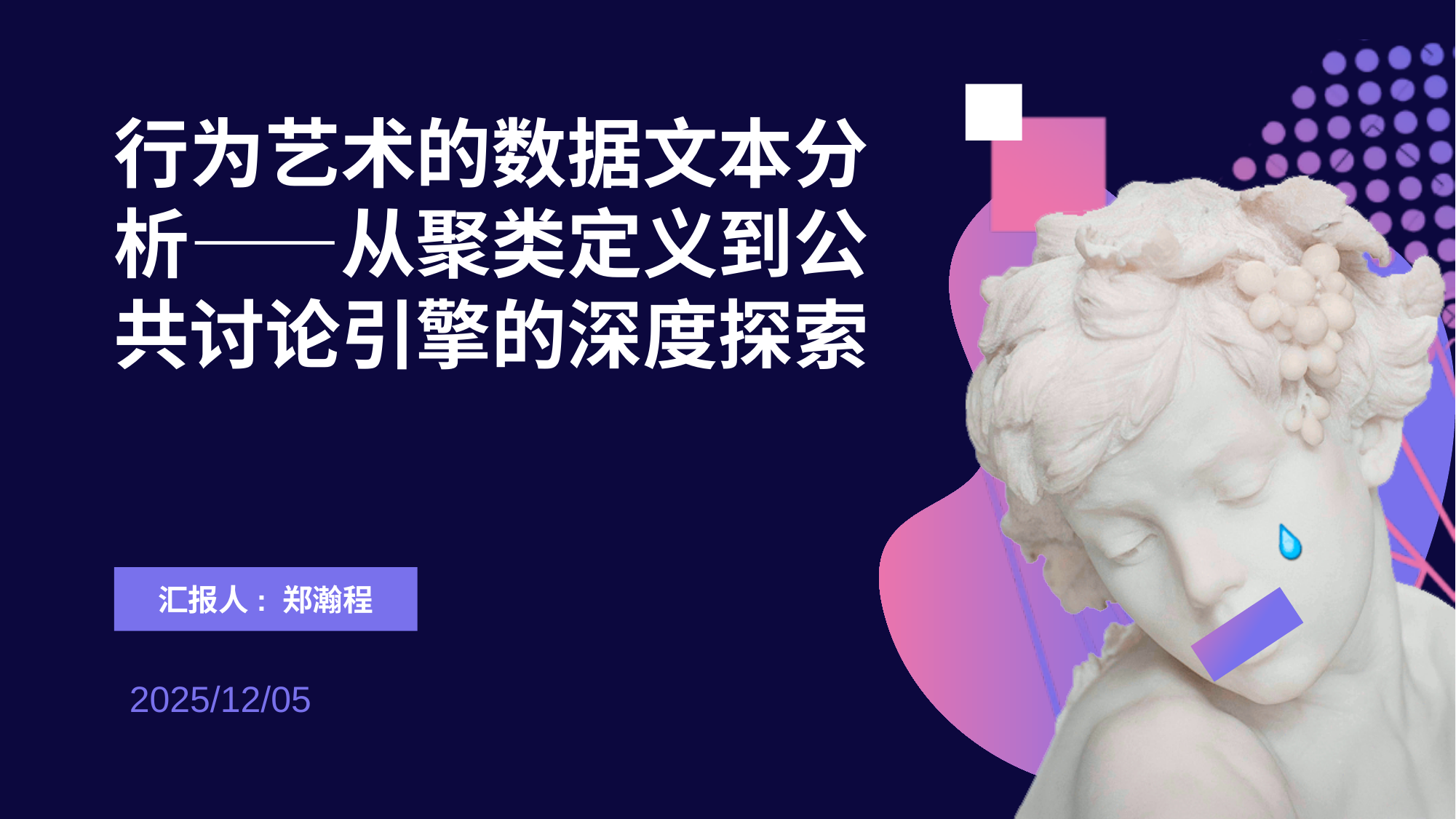

行为艺术的数据文本分析——从聚类定义到公共讨论引擎的深度探索
汇报人: 郑瀚程
2025/12/05